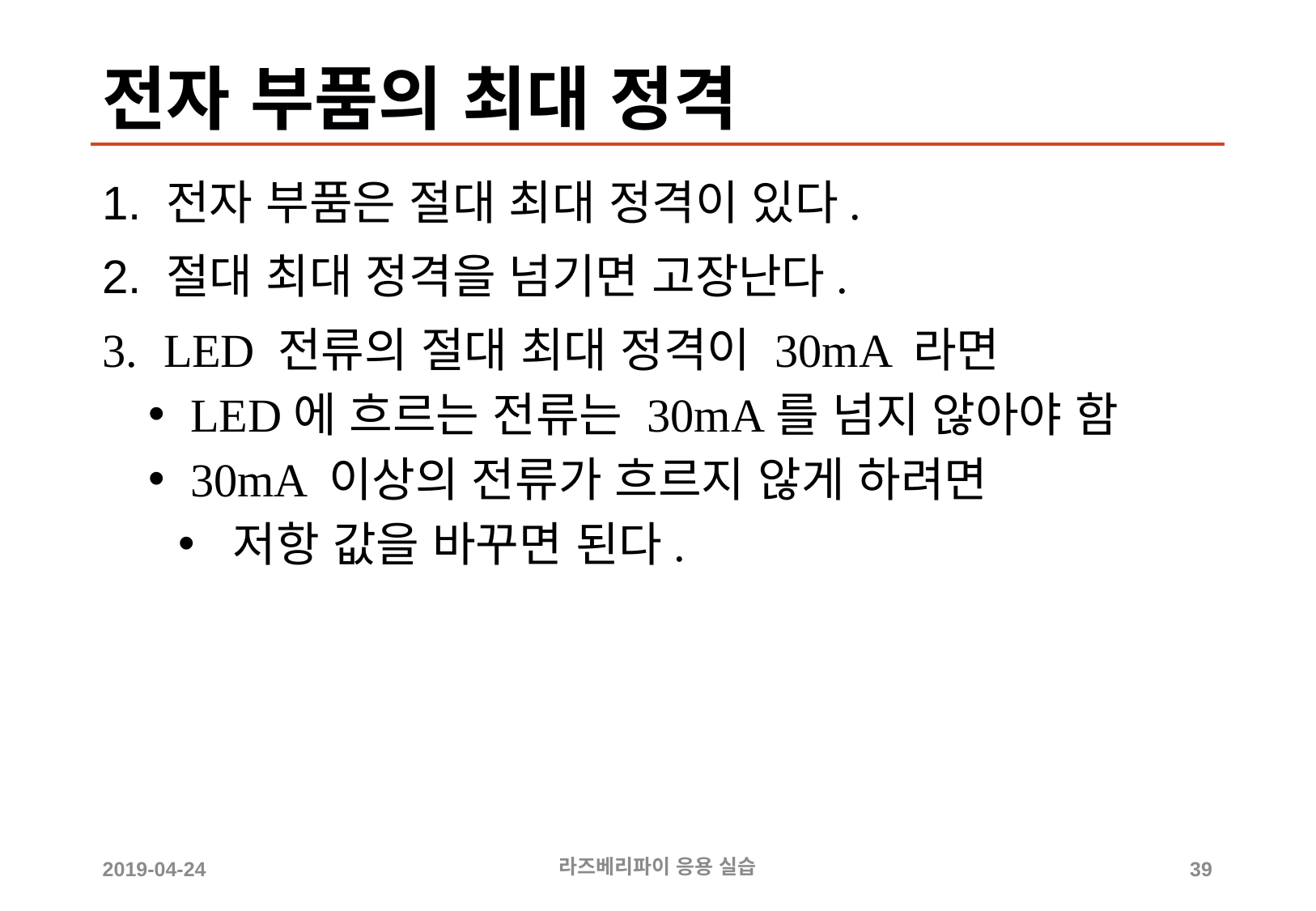

# 전자 부품의 최대 정격
 전자 부품은 절대 최대 정격이 있다.
 절대 최대 정격을 넘기면 고장난다.
  LED 전류의 절대 최대 정격이 30mA 라면
 LED에 흐르는 전류는 30mA를 넘지 않아야 함
 30mA 이상의 전류가 흐르지 않게 하려면
 저항 값을 바꾸면 된다.

2019-04-24
라즈베리파이 응용 실습
39